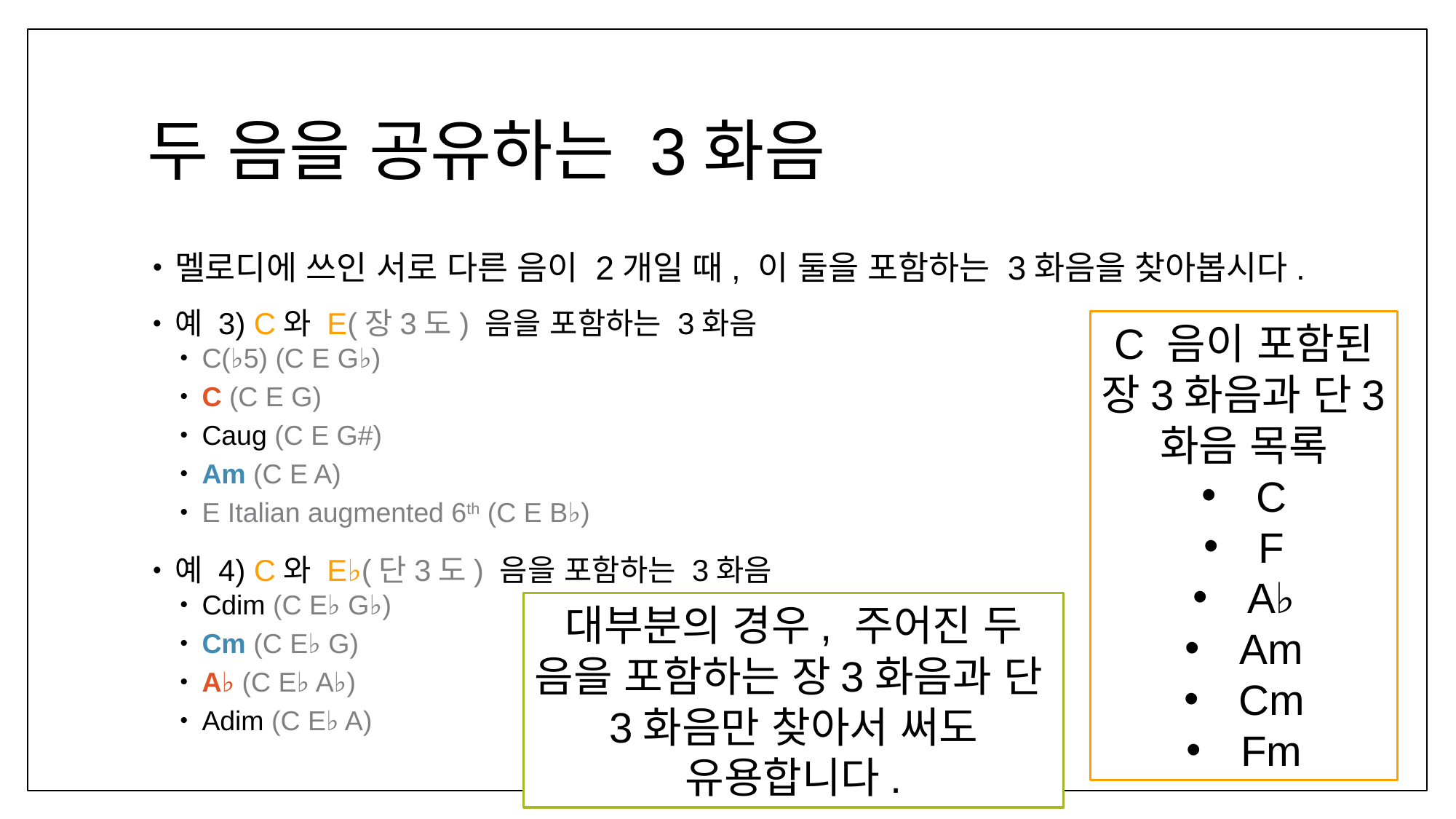

# 두 음을 공유하는 3화음
멜로디에 쓰인 서로 다른 음이 2개일 때, 이 둘을 포함하는 3화음을 찾아봅시다.
예 3) C와 E(장3도) 음을 포함하는 3화음
C(♭5) (C E G♭)
C (C E G)
Caug (C E G#)
Am (C E A)
E Italian augmented 6th (C E B♭)
예 4) C와 E♭(단3도) 음을 포함하는 3화음
Cdim (C E♭ G♭)
Cm (C E♭ G)
A♭ (C E♭ A♭)
Adim (C E♭ A)
C 음이 포함된 장3화음과 단3화음 목록
C
F
A♭
Am
Cm
Fm
대부분의 경우, 주어진 두 음을 포함하는 장3화음과 단3화음만 찾아서 써도 유용합니다.